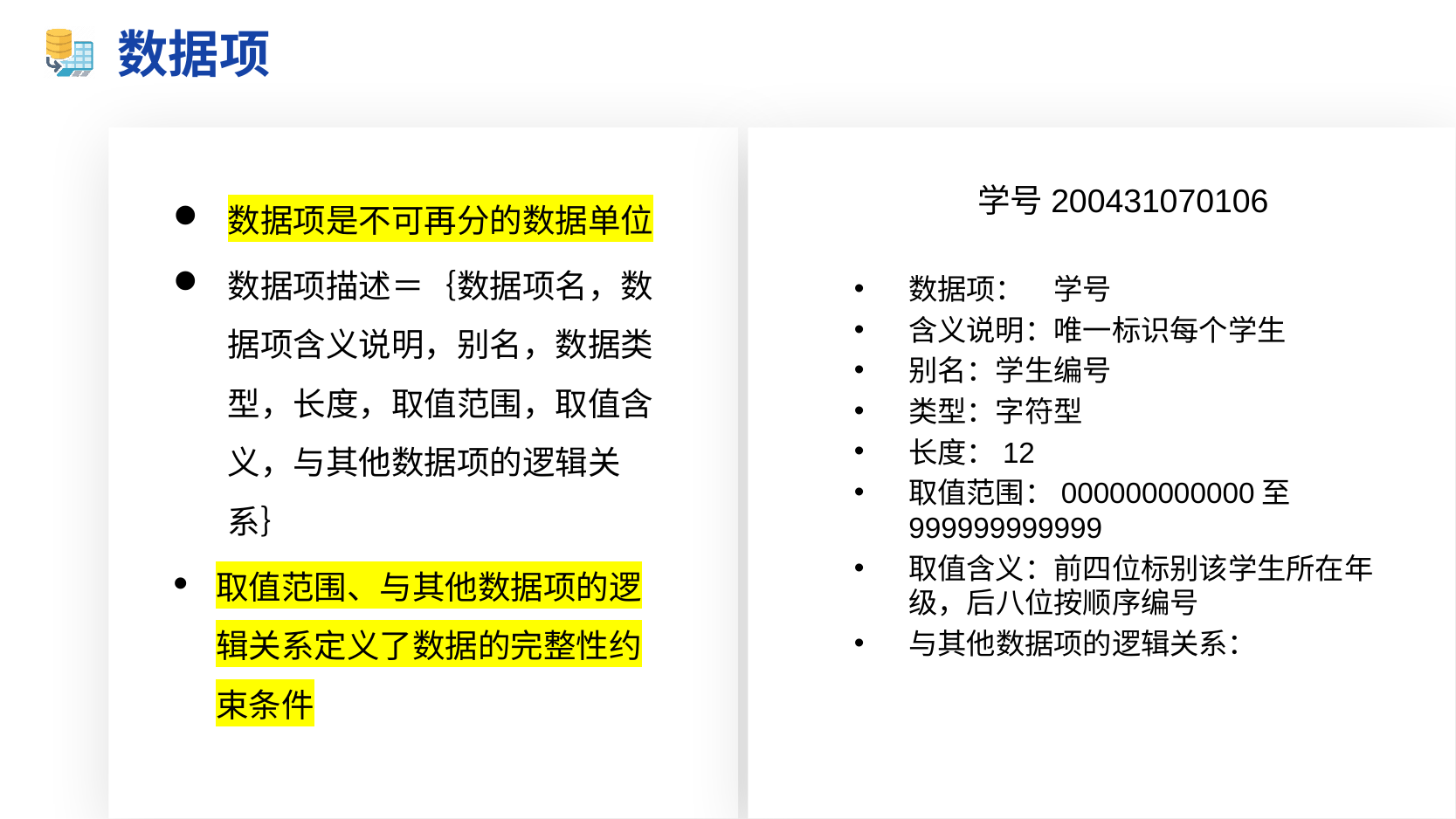

# 数据项

数据项是不可再分的数据单位
数据项描述＝｛数据项名，数据项含义说明，别名，数据类型，长度，取值范围，取值含义，与其他数据项的逻辑关系｝
取值范围、与其他数据项的逻辑关系定义了数据的完整性约束条件
学号200431070106

数据项：　学号
含义说明：唯一标识每个学生
别名：学生编号
类型：字符型
长度：12
取值范围：000000000000至999999999999
取值含义：前四位标别该学生所在年级，后八位按顺序编号
与其他数据项的逻辑关系：